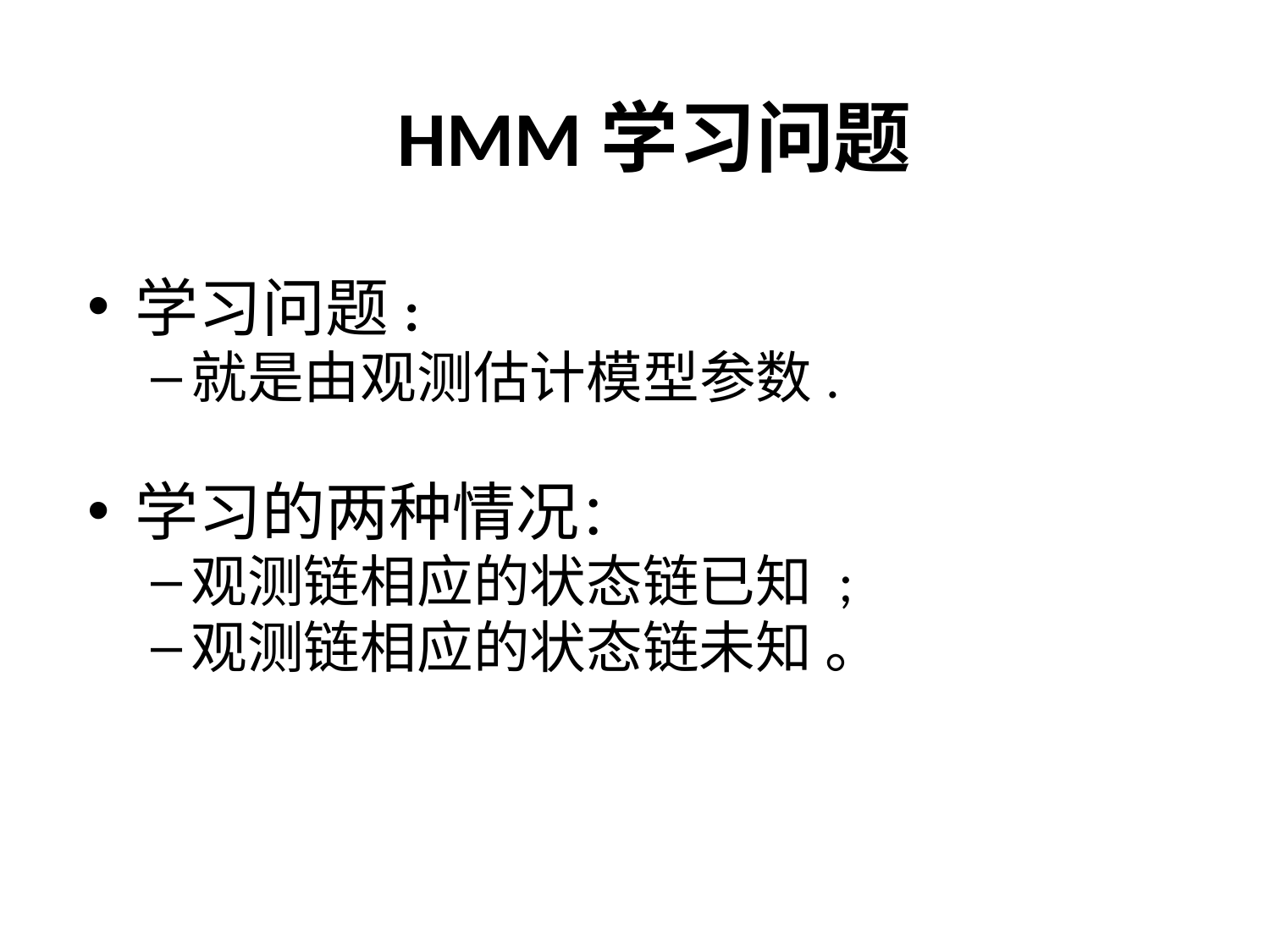

# HMM学习问题
学习问题:
就是由观测估计模型参数.

学习的两种情况：
观测链相应的状态链已知 ;
观测链相应的状态链未知 。